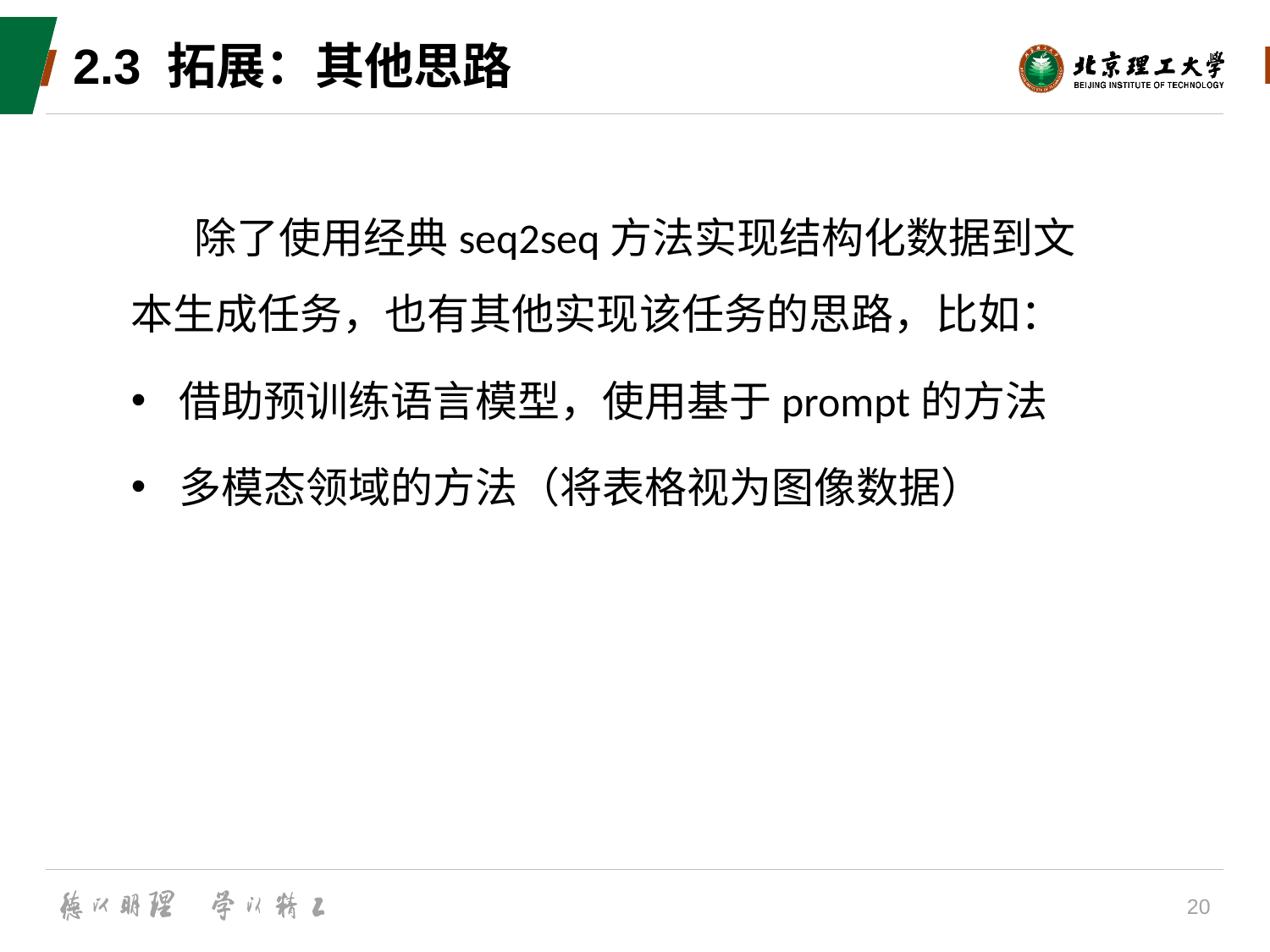

# 2.3 拓展：其他思路

除了使用经典seq2seq方法实现结构化数据到文本生成任务，也有其他实现该任务的思路，比如：
借助预训练语言模型，使用基于prompt的方法
多模态领域的方法（将表格视为图像数据）